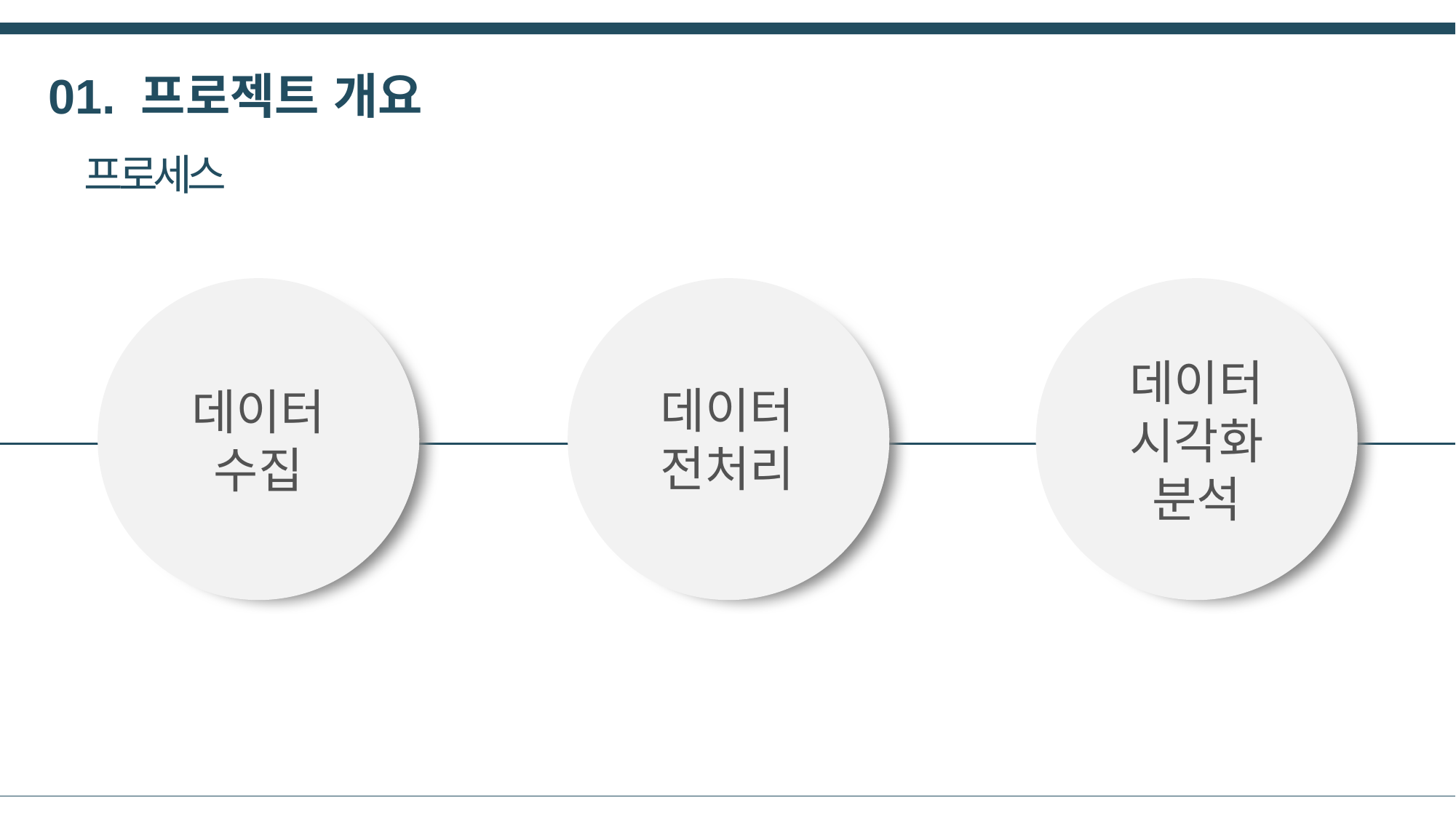

01. 프로젝트 개요
프로세스

데이터
시각화
분석
데이터
전처리
데이터
수집